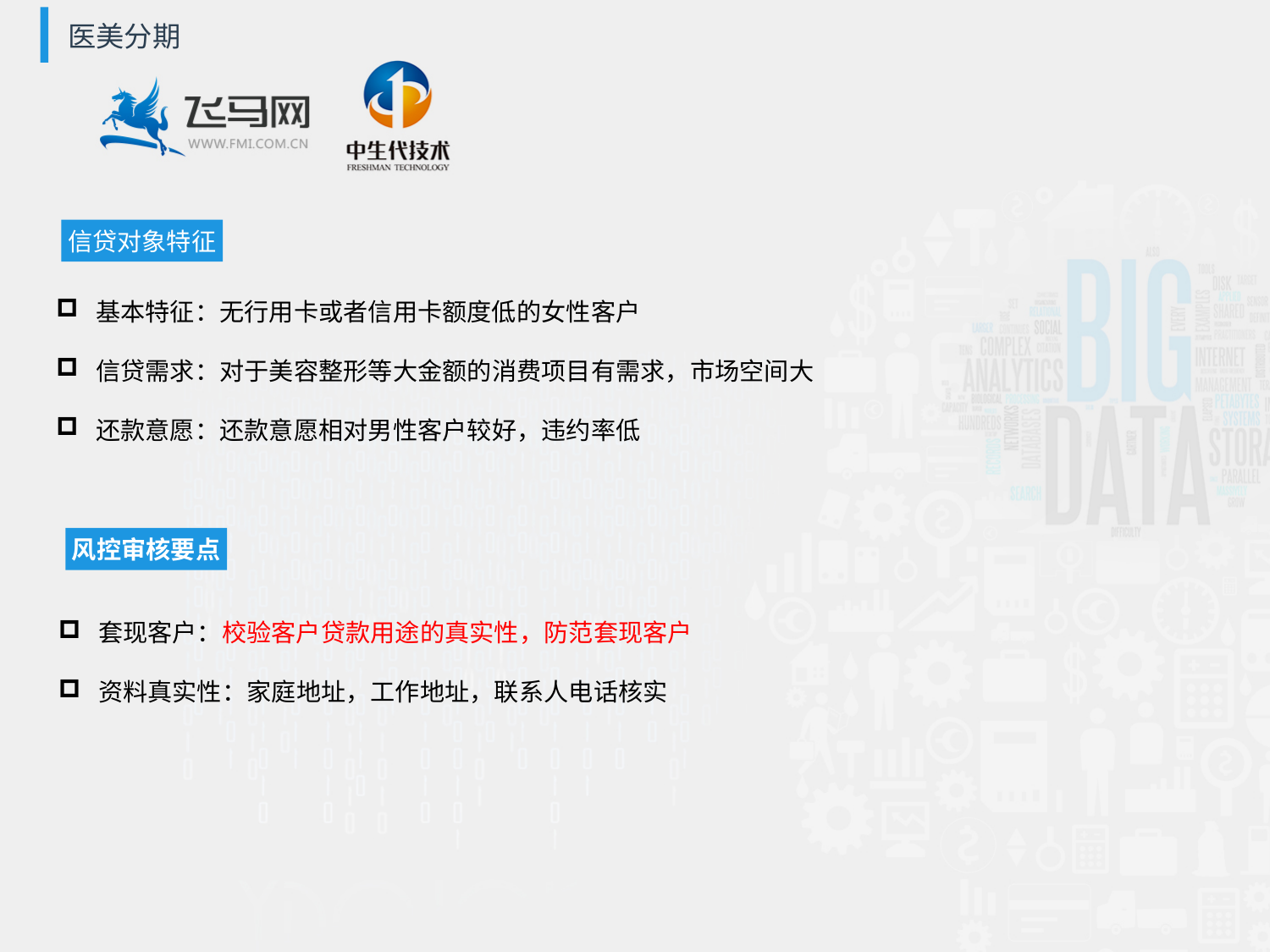

医美分期
信贷对象特征
基本特征：无行用卡或者信用卡额度低的女性客户
信贷需求：对于美容整形等大金额的消费项目有需求，市场空间大
还款意愿：还款意愿相对男性客户较好，违约率低
风控审核要点
套现客户：校验客户贷款用途的真实性，防范套现客户
资料真实性：家庭地址，工作地址，联系人电话核实